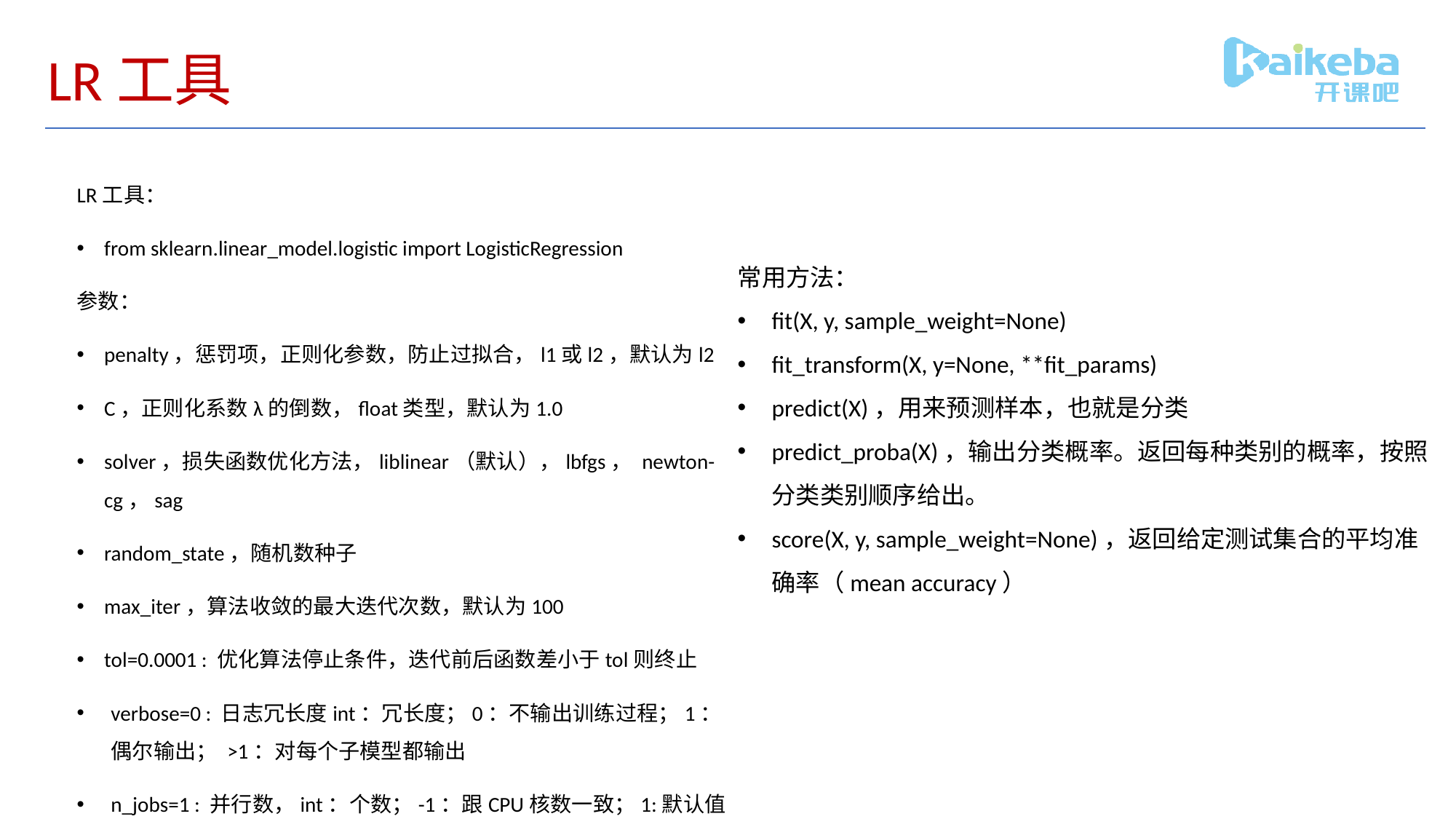

# LR工具
LR工具：
from sklearn.linear_model.logistic import LogisticRegression
参数：
penalty，惩罚项，正则化参数，防止过拟合，l1或l2，默认为l2
C，正则化系数λ的倒数，float类型，默认为1.0
solver，损失函数优化方法，liblinear（默认），lbfgs， newton-cg，sag
random_state，随机数种子
max_iter，算法收敛的最大迭代次数，默认为100
tol=0.0001 : 优化算法停止条件，迭代前后函数差小于tol则终止
verbose=0 : 日志冗长度int：冗长度；0：不输出训练过程；1：偶尔输出； >1：对每个子模型都输出
n_jobs=1 : 并行数，int：个数；-1：跟CPU核数一致；1:默认值

常用方法：
fit(X, y, sample_weight=None)
fit_transform(X, y=None, **fit_params)
predict(X)，用来预测样本，也就是分类
predict_proba(X)，输出分类概率。返回每种类别的概率，按照分类类别顺序给出。
score(X, y, sample_weight=None)，返回给定测试集合的平均准确率（mean accuracy）